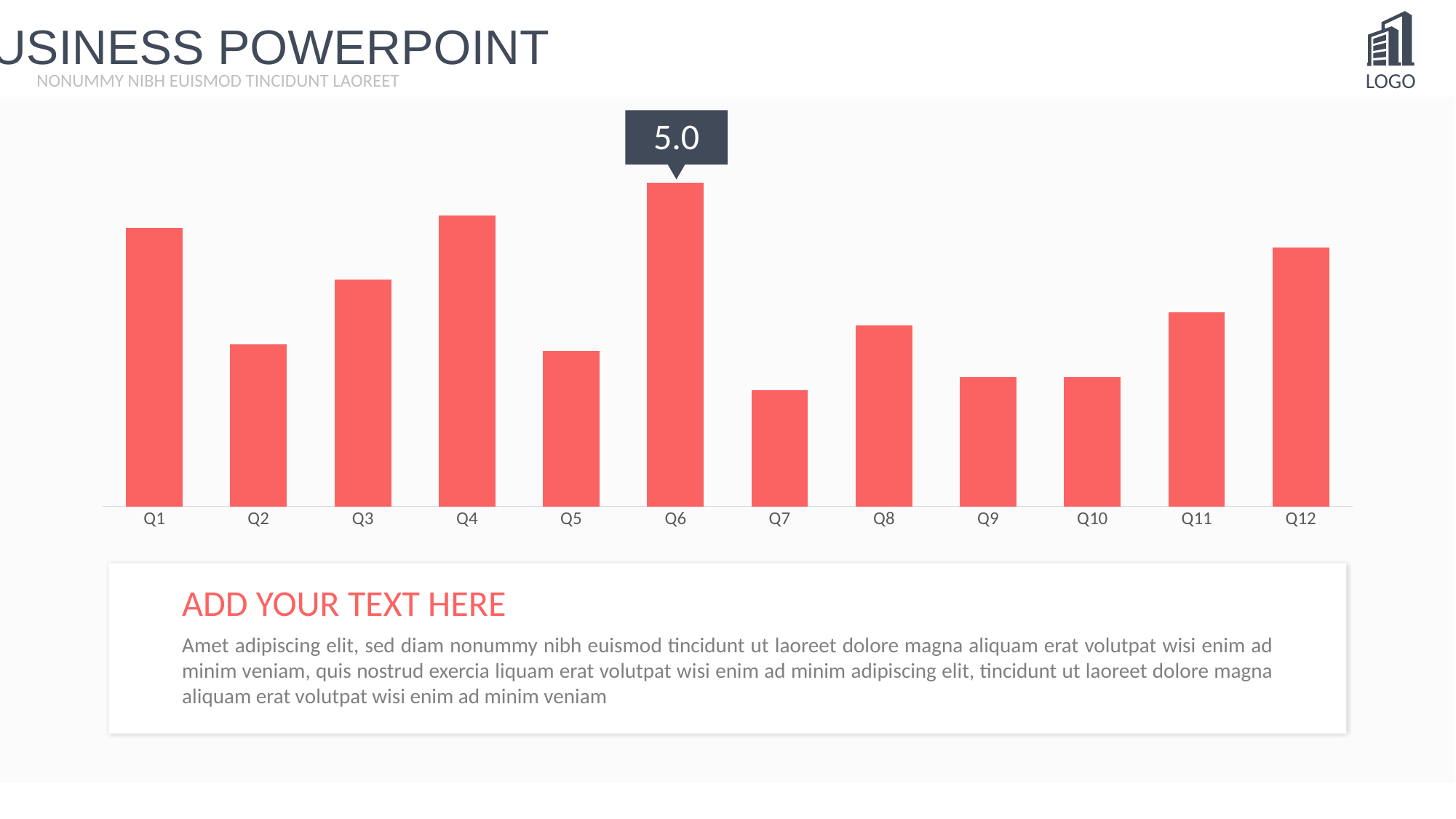

BUSINESS POWERPOINT
NONUMMY NIBH EUISMOD TINCIDUNT LAOREET
5.0

### Chart

| Category | 系列 1 |
|---|---|
| Q1 | 4.3 |
| Q2 | 2.5 |
| Q3 | 3.5 |
| Q4 | 4.5 |
| Q5 | 2.4 |
| Q6 | 5.0 |
| Q7 | 1.8 |
| Q8 | 2.8 |
| Q9 | 2.0 |
| Q10 | 2.0 |
| Q11 | 3.0 |
| Q12 | 4.0 |

ADD YOUR TEXT HERE
Amet adipiscing elit, sed diam nonummy nibh euismod tincidunt ut laoreet dolore magna aliquam erat volutpat wisi enim ad minim veniam, quis nostrud exercia liquam erat volutpat wisi enim ad minim adipiscing elit, tincidunt ut laoreet dolore magna aliquam erat volutpat wisi enim ad minim veniam